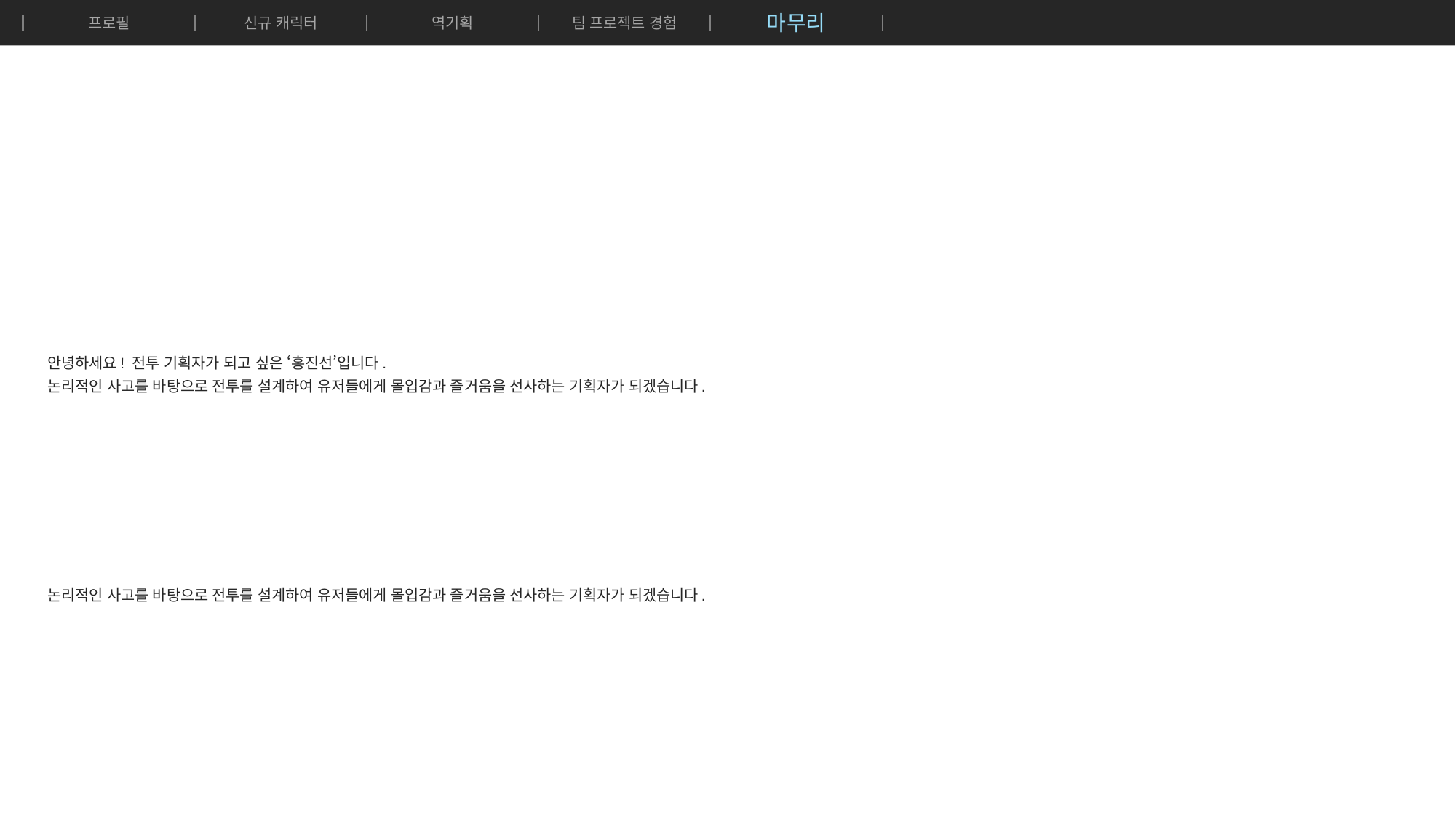

프로필

신규 캐릭터

역기획

팀 프로젝트 경험

마무리
안녕하세요! 전투 기획자가 되고 싶은 ‘홍진선’입니다.
논리적인 사고를 바탕으로 전투를 설계하여 유저들에게 몰입감과 즐거움을 선사하는 기획자가 되겠습니다.
논리적인 사고를 바탕으로 전투를 설계하여 유저들에게 몰입감과 즐거움을 선사하는 기획자가 되겠습니다.